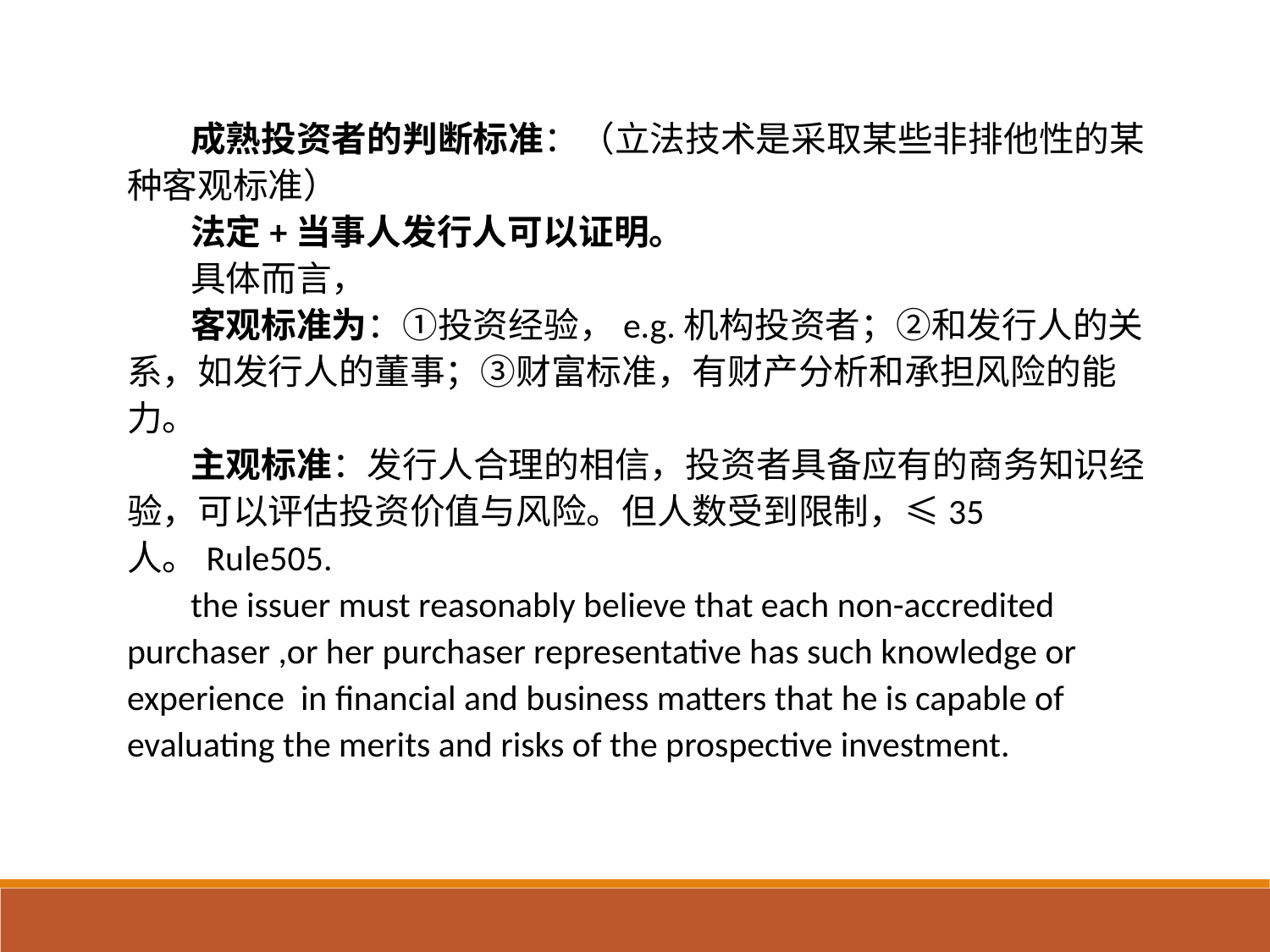

成熟投资者的判断标准：（立法技术是采取某些非排他性的某种客观标准）
法定+当事人发行人可以证明。
具体而言，
客观标准为：①投资经验，e.g.机构投资者；②和发行人的关系，如发行人的董事；③财富标准，有财产分析和承担风险的能力。
主观标准：发行人合理的相信，投资者具备应有的商务知识经验，可以评估投资价值与风险。但人数受到限制，≤35人。Rule505.
the issuer must reasonably believe that each non-accredited purchaser ,or her purchaser representative has such knowledge or experience  in financial and business matters that he is capable of evaluating the merits and risks of the prospective investment.